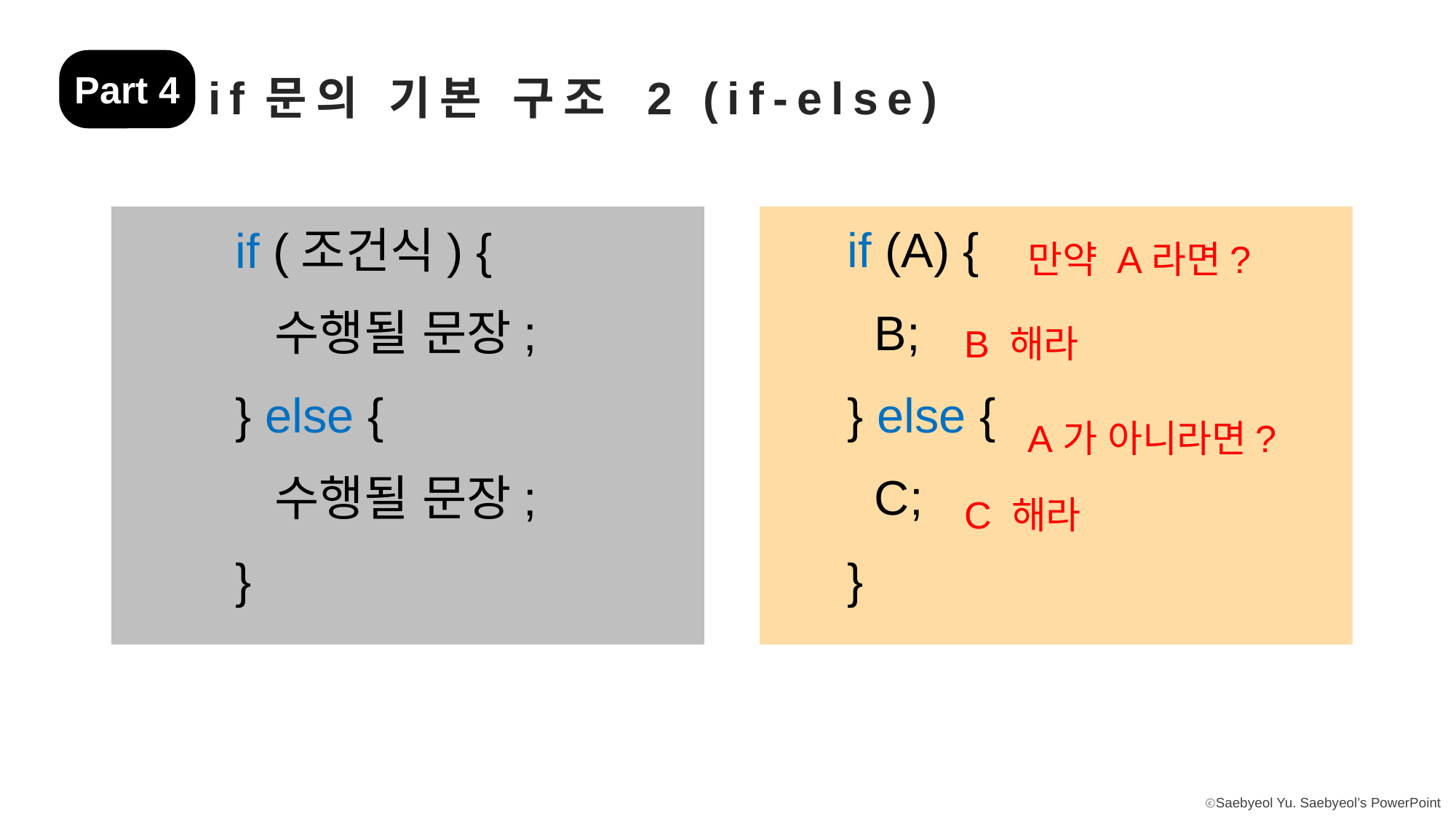

Part 4
if문의 기본 구조 2 (if-else)

if (A) {
  B;
} else {
  C;
}
if (조건식) {
  수행될 문장;
} else {
  수행될 문장;
}
만약 A라면?
B 해라
A가 아니라면?
C 해라